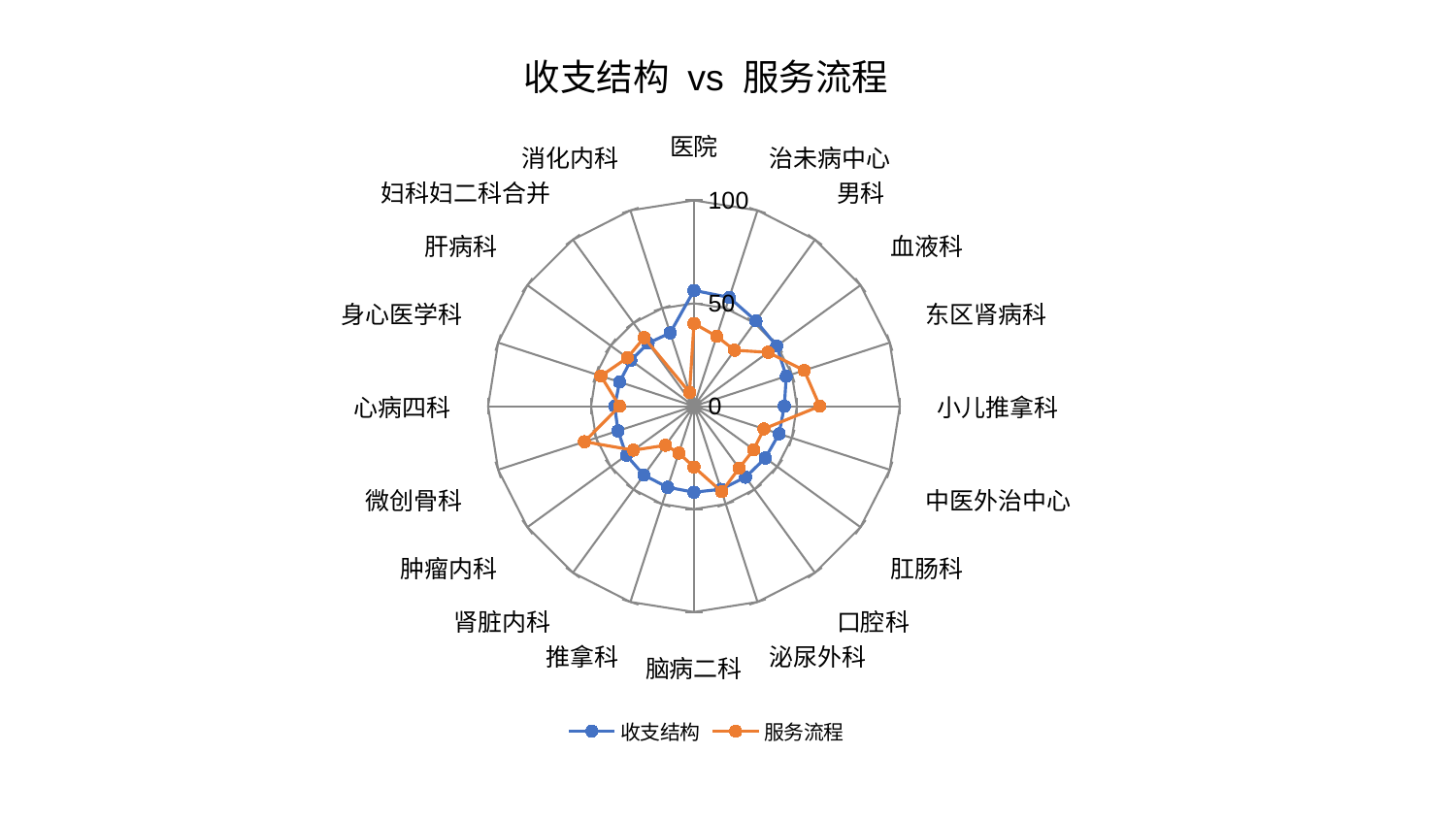

### Chart: 收支结构 vs 服务流程

| Category | 收支结构 | 服务流程 |
|---|---|---|
| 医院 | 56.24436179971337 | 40.17352364303174 |
| 治未病中心 | 55.5594107455046 | 35.73152637371214 |
| 男科 | 51.21173427015644 | 33.60194071172652 |
| 血液科 | 49.723882049658634 | 44.55234961320079 |
| 东区肾病科 | 47.133667079857986 | 56.29593280940472 |
| 小儿推拿科 | 43.91111629974618 | 61.123687123795385 |
| 中医外治中心 | 43.483067166024476 | 35.72596271397829 |
| 肛肠科 | 42.87947547453093 | 35.89243290451579 |
| 口腔科 | 42.655264624939726 | 37.27552785611081 |
| 泌尿外科 | 42.46374406257763 | 43.68813729944814 |
| 脑病二科 | 41.81332266595146 | 29.565926621784072 |
| 推拿科 | 41.446860663986314 | 23.935599637454906 |
| 肾脏内科 | 41.41211627985942 | 23.490899735681445 |
| 肿瘤内科 | 40.57291323414782 | 36.38844780580962 |
| 微创骨科 | 38.80784923805758 | 55.926260687669455 |
| 心病四科 | 38.5054973761996 | 36.11932916542821 |
| 身心医学科 | 37.99518134590964 | 47.53637022351755 |
| 肝病科 | 37.92024036502474 | 40.010947798369756 |
| 妇科妇二科合并 | 37.84002322683784 | 41.16342321290266 |
| 消化内科 | 37.44063292969447 | 6.99954345871814 |
68